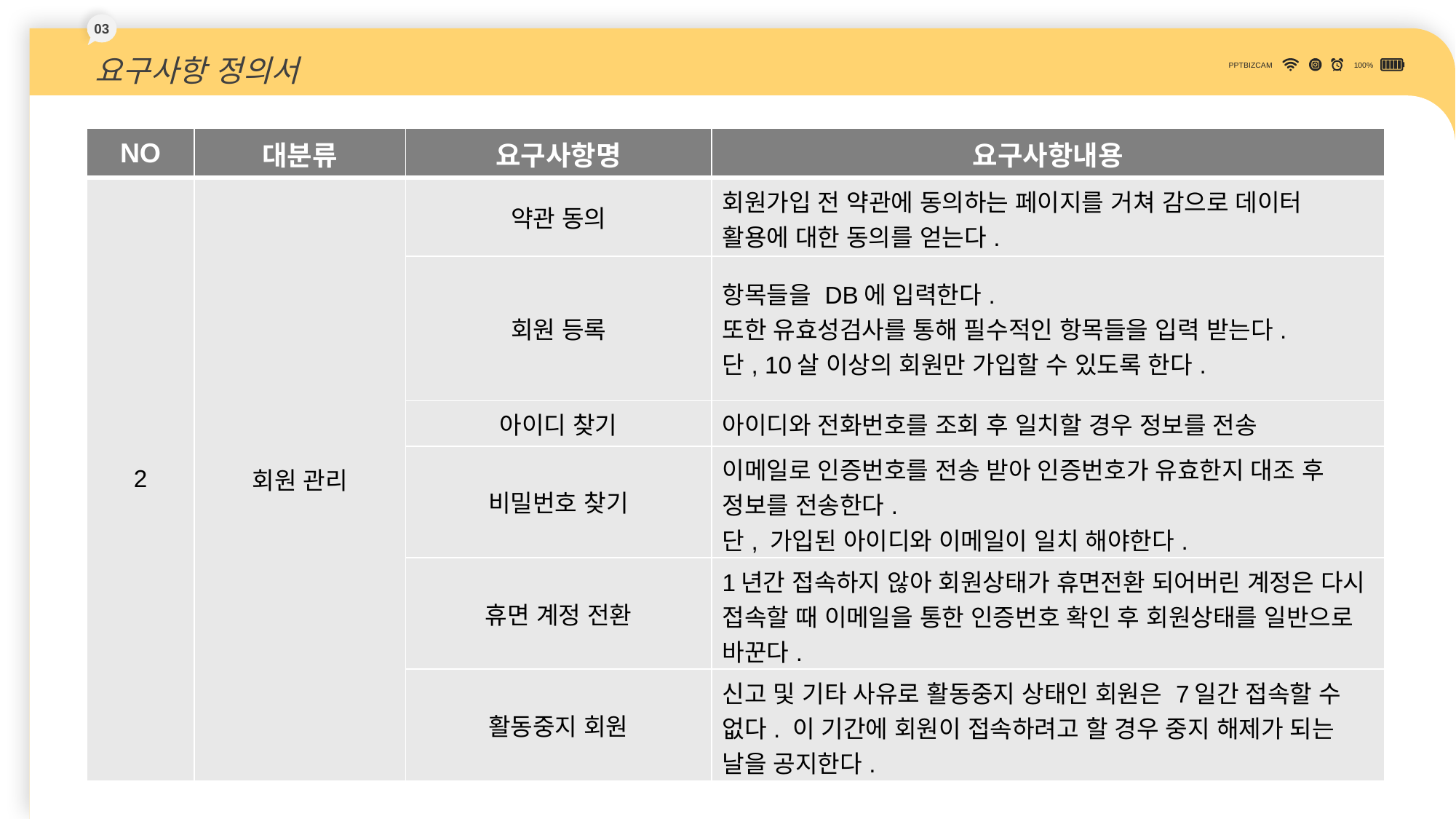

03
요구사항 정의서

PPTBIZCAM
100%

| NO | 대분류 | 요구사항명 | 요구사항내용 |
| --- | --- | --- | --- |
| 2 | 회원 관리 | 약관 동의 | 회원가입 전 약관에 동의하는 페이지를 거쳐 감으로 데이터 활용에 대한 동의를 얻는다. |
|  |  | 회원 등록 | 항목들을 DB에 입력한다. 또한 유효성검사를 통해 필수적인 항목들을 입력 받는다. 단, 10살 이상의 회원만 가입할 수 있도록 한다. |
|  |  | 아이디 찾기 | 아이디와 전화번호를 조회 후 일치할 경우 정보를 전송 |
|  |  | 비밀번호 찾기 | 이메일로 인증번호를 전송 받아 인증번호가 유효한지 대조 후 정보를 전송한다. 단, 가입된 아이디와 이메일이 일치 해야한다. |
|  |  | 휴면 계정 전환 | 1년간 접속하지 않아 회원상태가 휴면전환 되어버린 계정은 다시 접속할 때 이메일을 통한 인증번호 확인 후 회원상태를 일반으로 바꾼다. |
|  |  | 활동중지 회원 | 신고 및 기타 사유로 활동중지 상태인 회원은 7일간 접속할 수 없다. 이 기간에 회원이 접속하려고 할 경우 중지 해제가 되는 날을 공지한다. |